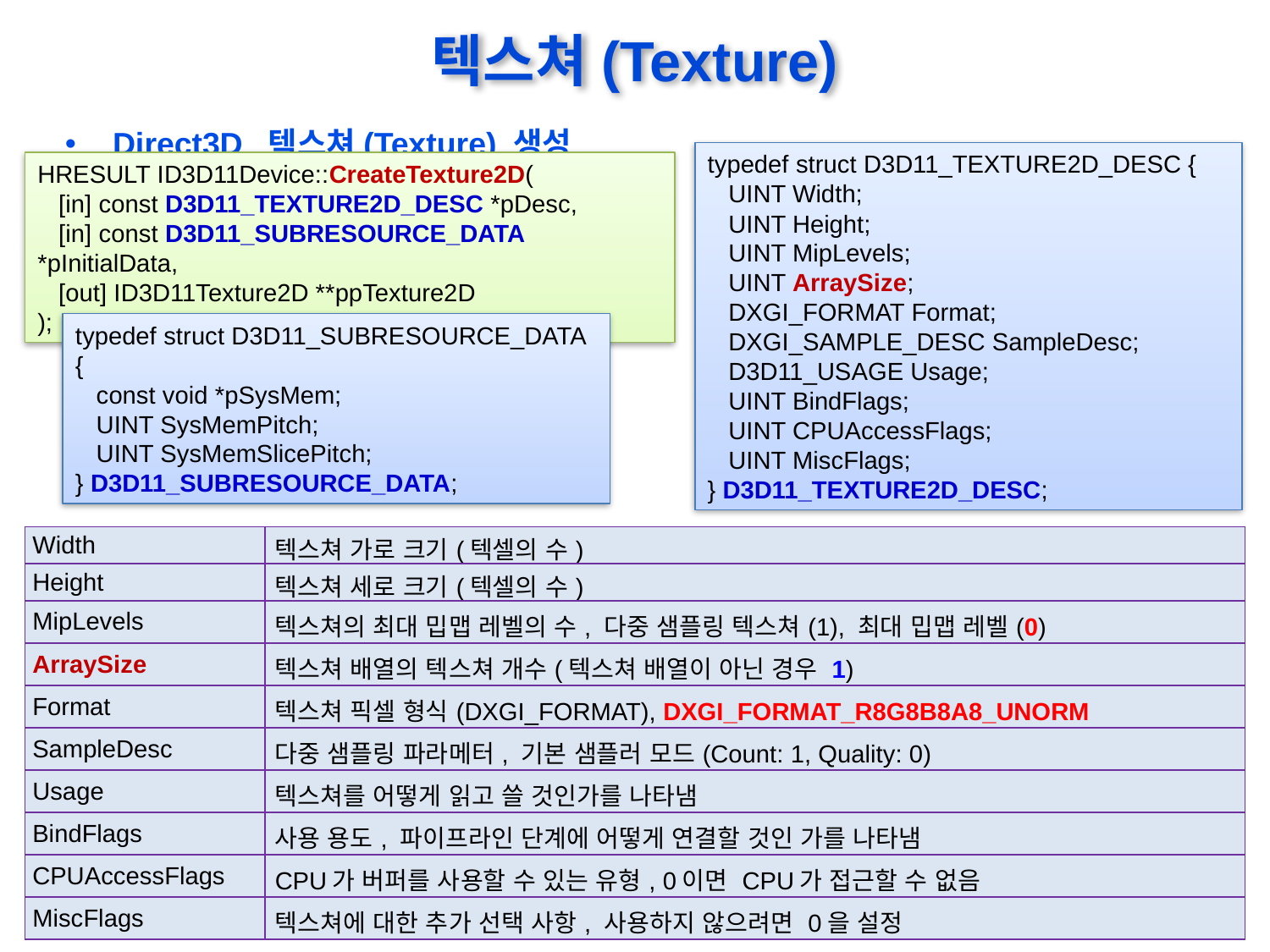

# 텍스쳐(Texture)
Direct3D  텍스쳐(Texture) 생성

typedef struct D3D11_TEXTURE2D_DESC {
   UINT Width;
   UINT Height;
   UINT MipLevels;
   UINT ArraySize;
   DXGI_FORMAT Format;
   DXGI_SAMPLE_DESC SampleDesc;
   D3D11_USAGE Usage;
   UINT BindFlags;
   UINT CPUAccessFlags;
   UINT MiscFlags;
} D3D11_TEXTURE2D_DESC;
HRESULT ID3D11Device::CreateTexture2D(
   [in] const D3D11_TEXTURE2D_DESC *pDesc,
   [in] const D3D11_SUBRESOURCE_DATA *pInitialData,
   [out] ID3D11Texture2D **ppTexture2D
);
typedef struct D3D11_SUBRESOURCE_DATA {
   const void *pSysMem;
   UINT SysMemPitch;
   UINT SysMemSlicePitch;
} D3D11_SUBRESOURCE_DATA;
| Width | 텍스쳐 가로 크기(텍셀의 수) |
| --- | --- |
| Height | 텍스쳐 세로 크기(텍셀의 수) |
| MipLevels | 텍스쳐의 최대 밉맵 레벨의 수, 다중 샘플링 텍스쳐(1), 최대 밉맵 레벨(0) |
| ArraySize | 텍스쳐 배열의 텍스쳐 개수(텍스쳐 배열이 아닌 경우 1) |
| Format | 텍스쳐 픽셀 형식(DXGI\_FORMAT), DXGI\_FORMAT\_R8G8B8A8\_UNORM |
| SampleDesc | 다중 샘플링 파라메터, 기본 샘플러 모드(Count: 1, Quality: 0) |
| Usage | 텍스쳐를 어떻게 읽고 쓸 것인가를 나타냄 |
| BindFlags | 사용 용도, 파이프라인 단계에 어떻게 연결할 것인 가를 나타냄 |
| CPUAccessFlags | CPU가 버퍼를 사용할 수 있는 유형, 0이면 CPU가 접근할 수 없음 |
| MiscFlags | 텍스쳐에 대한 추가 선택 사항, 사용하지 않으려면 0을 설정 |